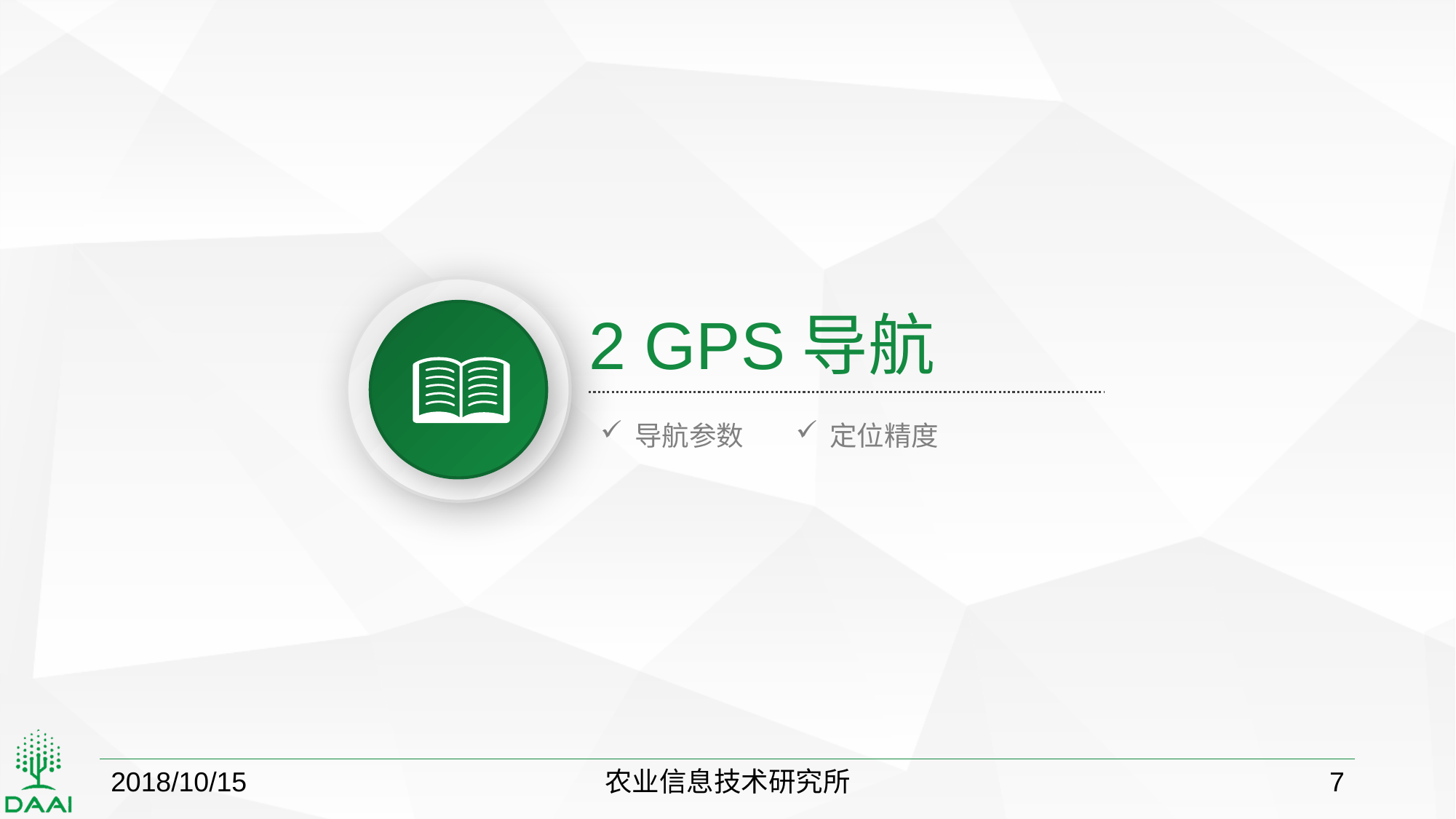

2 GPS导航
导航参数
定位精度
2018/10/15
农业信息技术研究所
7